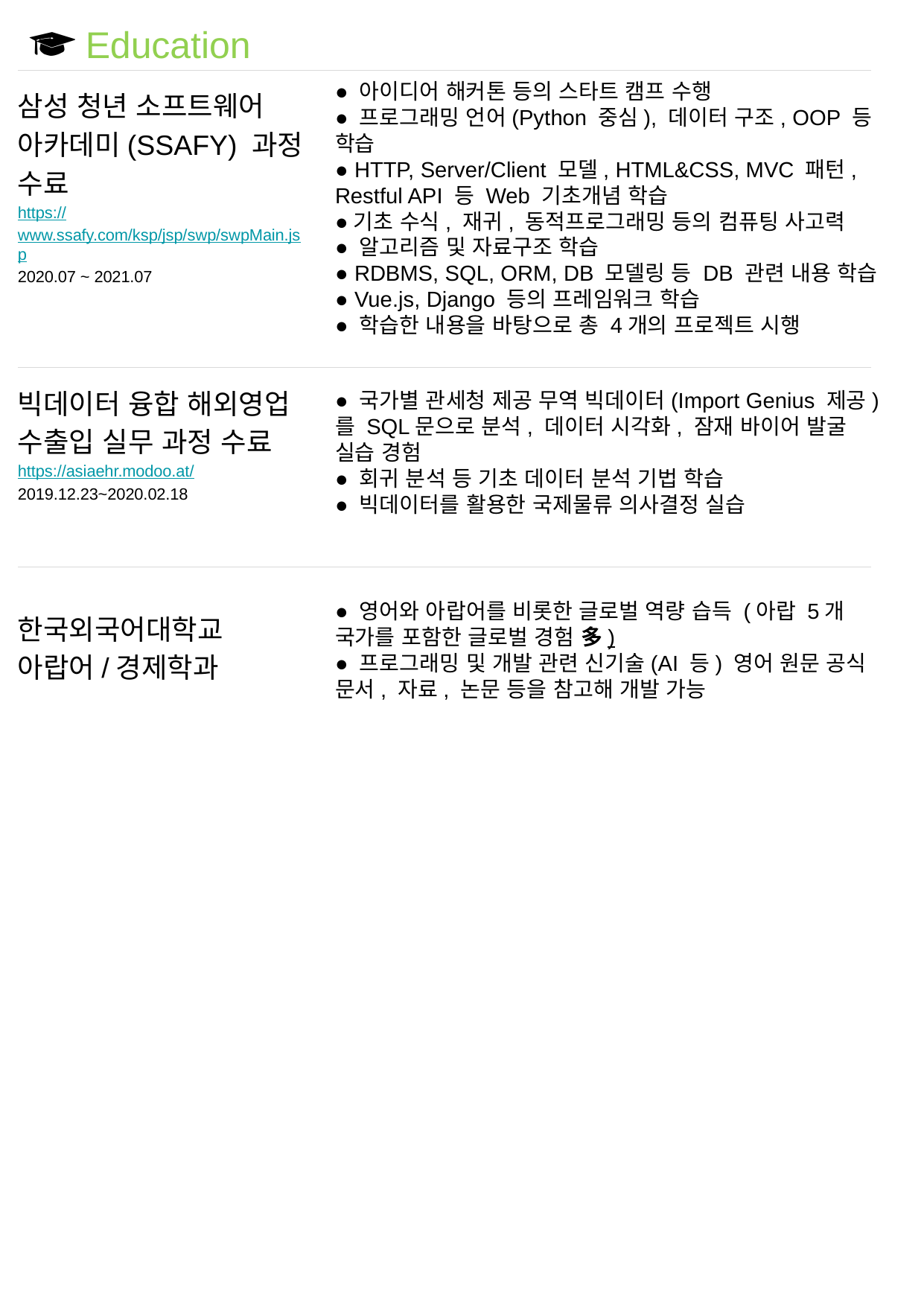

🎓 Education
● 아이디어 해커톤 등의 스타트 캠프 수행
● 프로그래밍 언어(Python 중심), 데이터 구조, OOP 등 학습
● HTTP, Server/Client 모델, HTML&CSS, MVC 패턴, Restful API 등 Web 기초개념 학습
●기초 수식, 재귀, 동적프로그래밍 등의 컴퓨팅 사고력
● 알고리즘 및 자료구조 학습
● RDBMS, SQL, ORM, DB 모델링 등 DB 관련 내용 학습
● Vue.js, Django 등의 프레임워크 학습
● 학습한 내용을 바탕으로 총 4개의 프로젝트 시행
삼성 청년 소프트웨어 아카데미(SSAFY) 과정 수료
https://www.ssafy.com/ksp/jsp/swp/swpMain.jsp
2020.07 ~ 2021.07
빅데이터 융합 해외영업 수출입 실무 과정 수료
https://asiaehr.modoo.at/
2019.12.23~2020.02.18
● 국가별 관세청 제공 무역 빅데이터(Import Genius 제공)를 SQL문으로 분석, 데이터 시각화, 잠재 바이어 발굴 실습 경험
● 회귀 분석 등 기초 데이터 분석 기법 학습
● 빅데이터를 활용한 국제물류 의사결정 실습
● 영어와 아랍어를 비롯한 글로벌 역량 습득 (아랍 5개 국가를 포함한 글로벌 경험 多)
● 프로그래밍 및 개발 관련 신기술(AI 등) 영어 원문 공식 문서, 자료, 논문 등을 참고해 개발 가능
한국외국어대학교
아랍어/경제학과